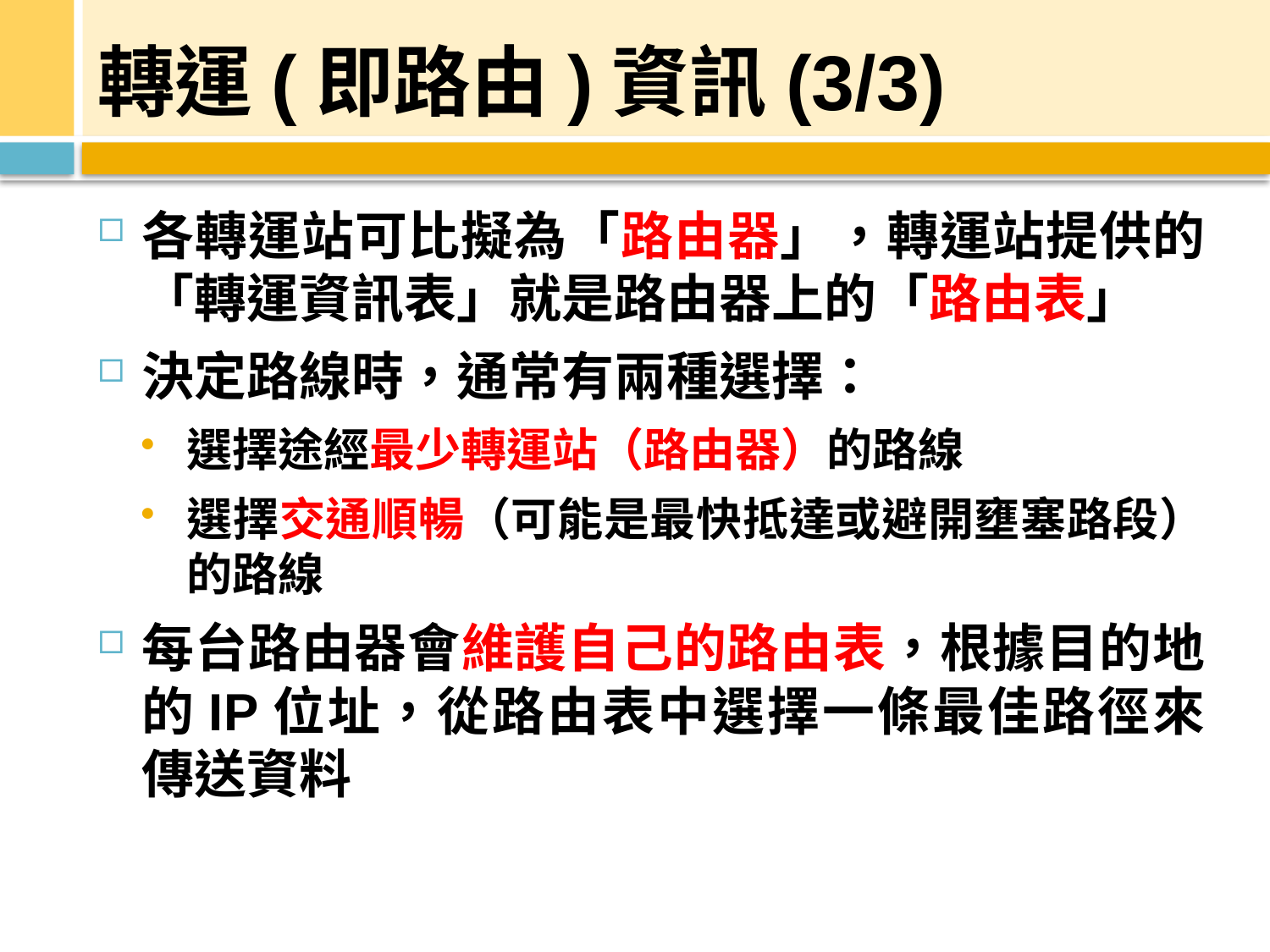

# 轉運(即路由)資訊(3/3)
各轉運站可比擬為「路由器」，轉運站提供的「轉運資訊表」就是路由器上的「路由表」
決定路線時，通常有兩種選擇：
選擇途經最少轉運站（路由器）的路線
選擇交通順暢（可能是最快抵達或避開壅塞路段）的路線
每台路由器會維護自己的路由表，根據目的地的IP位址，從路由表中選擇一條最佳路徑來傳送資料